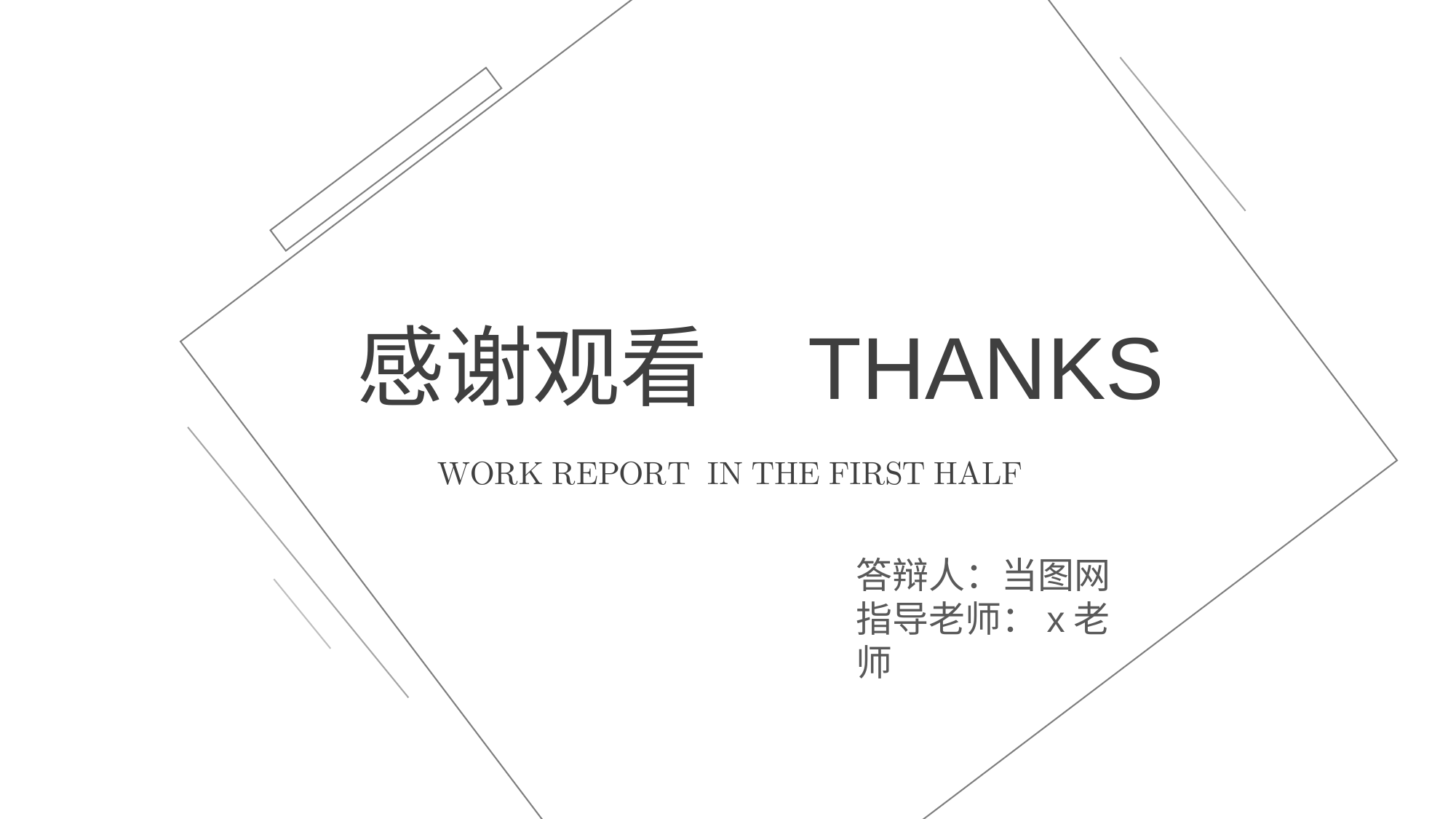

感谢观看    THANKS
WORK REPORT  IN THE FIRST HALF
答辩人：当图网
指导老师：x老师